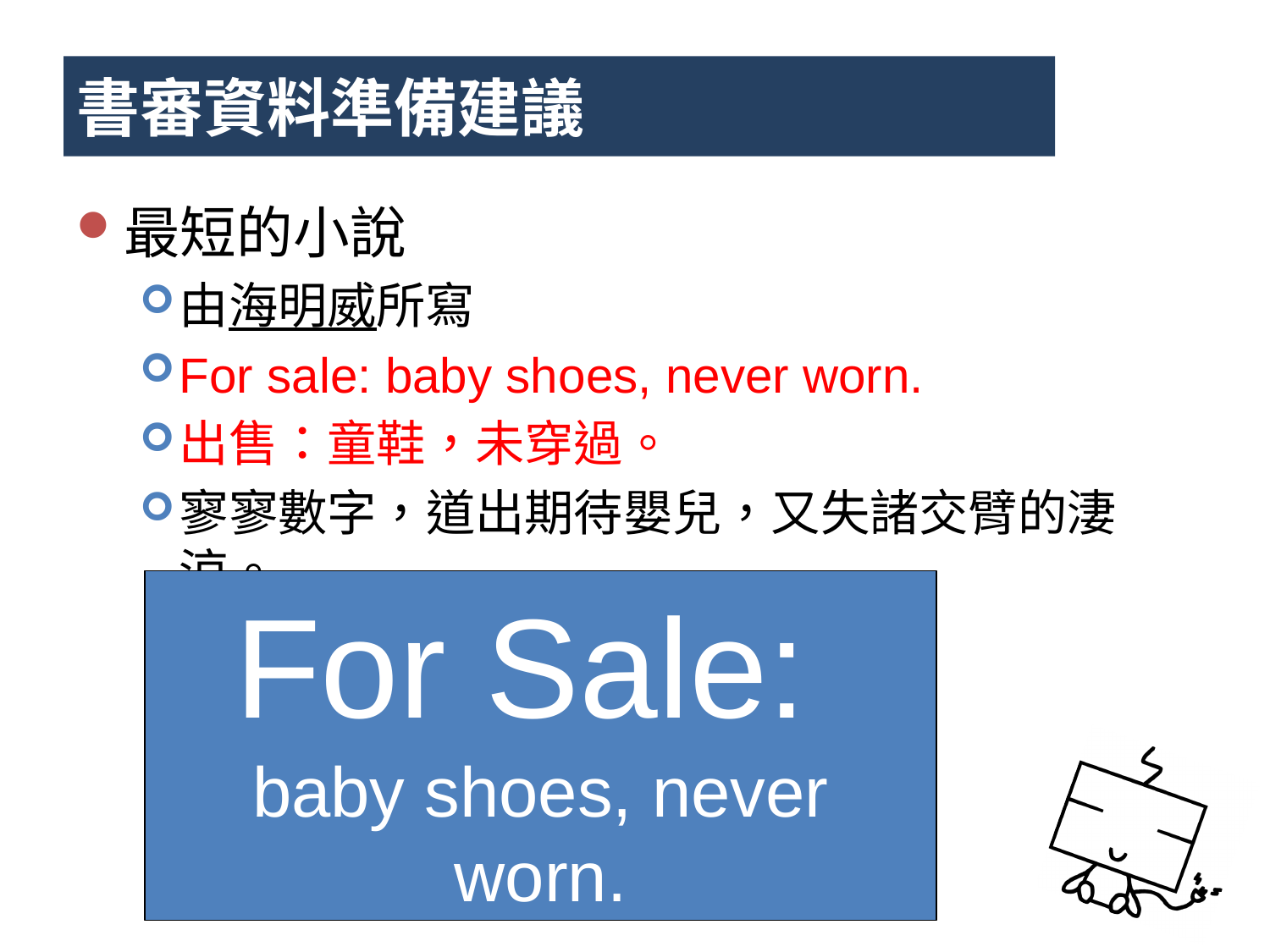

# 書審資料準備建議
最短的小說
由海明威所寫
For sale: baby shoes, never worn.
出售：童鞋，未穿過。
寥寥數字，道出期待嬰兒，又失諸交臂的淒涼。

For Sale:
baby shoes, never worn.

60